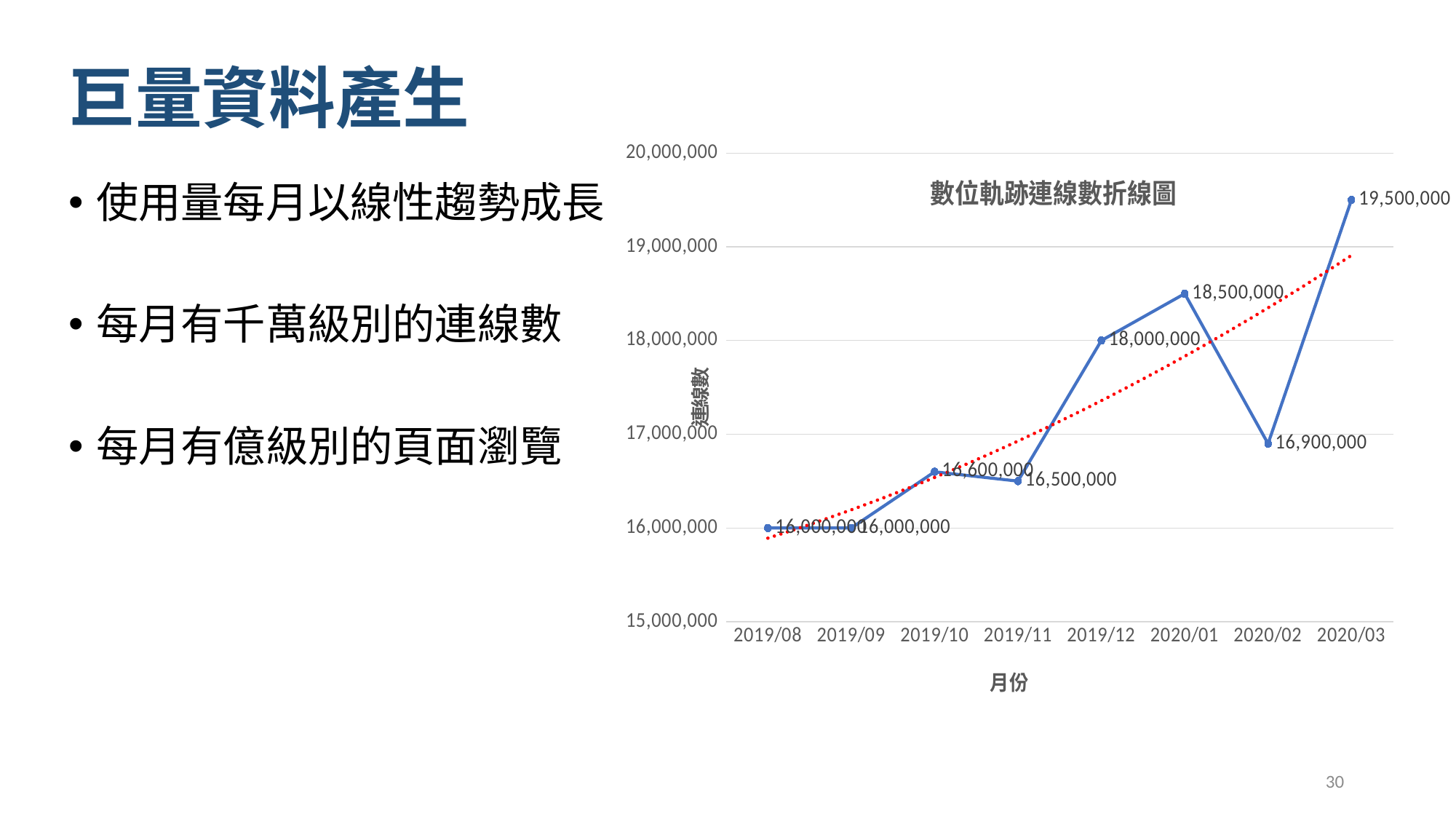

# 巨量資料產生

### Chart: 數位軌跡連線數折線圖

| Category | 行銀 |
|---|---|
| 2019/08 | 16000000.0 |
| 2019/09 | 16000000.0 |
| 2019/10 | 16600000.0 |
| 2019/11 | 16500000.0 |
| 2019/12 | 18000000.0 |
| 2020/01 | 18500000.0 |
| 2020/02 | 16900000.0 |
| 2020/03 | 19500000.0 |
使用量每月以線性趨勢成長

每月有千萬級別的連線數

每月有億級別的頁面瀏覽
30